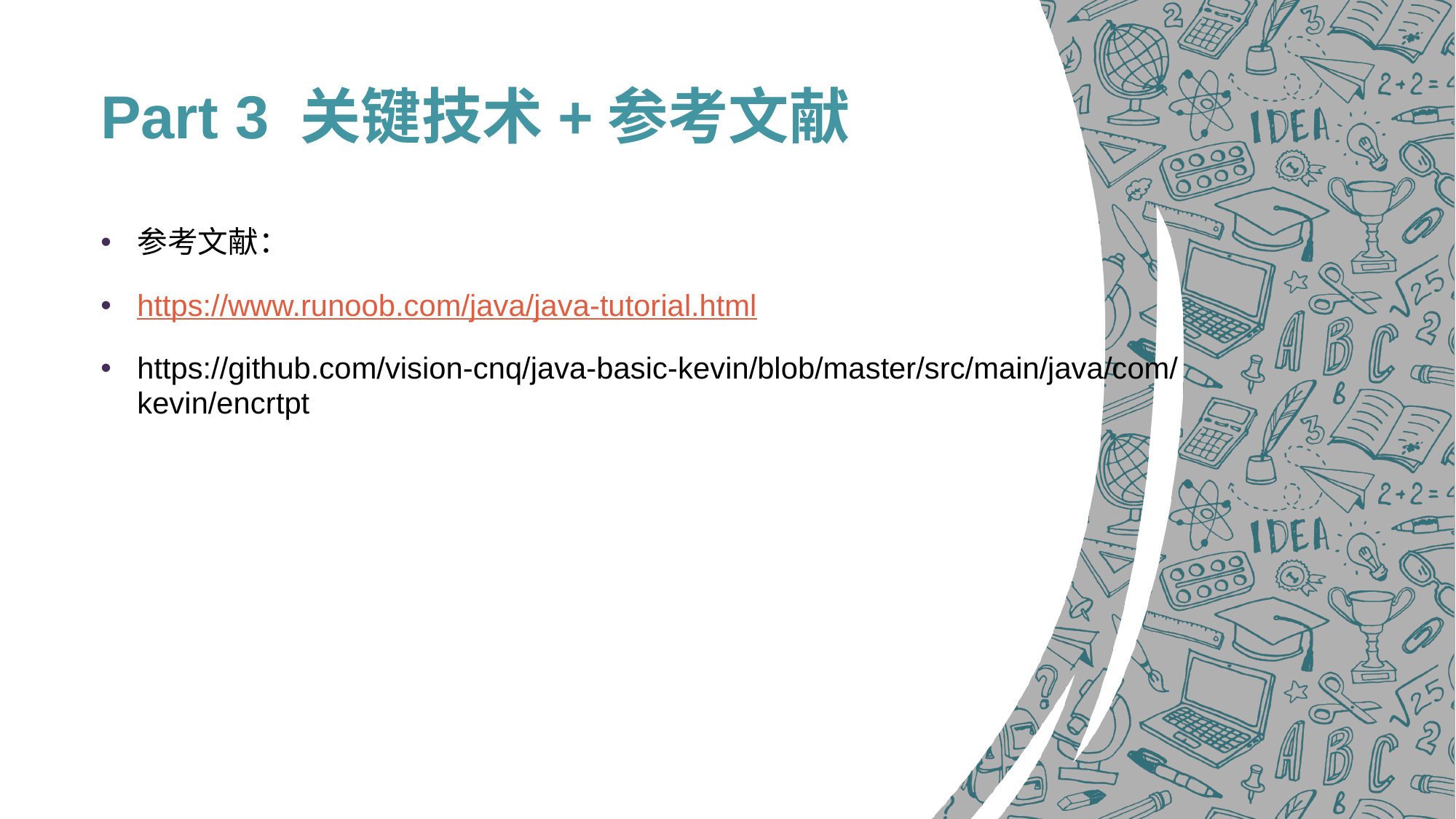

# Part 3 关键技术+参考文献
参考文献：
https://www.runoob.com/java/java-tutorial.html
https://github.com/vision-cnq/java-basic-kevin/blob/master/src/main/java/com/kevin/encrtpt